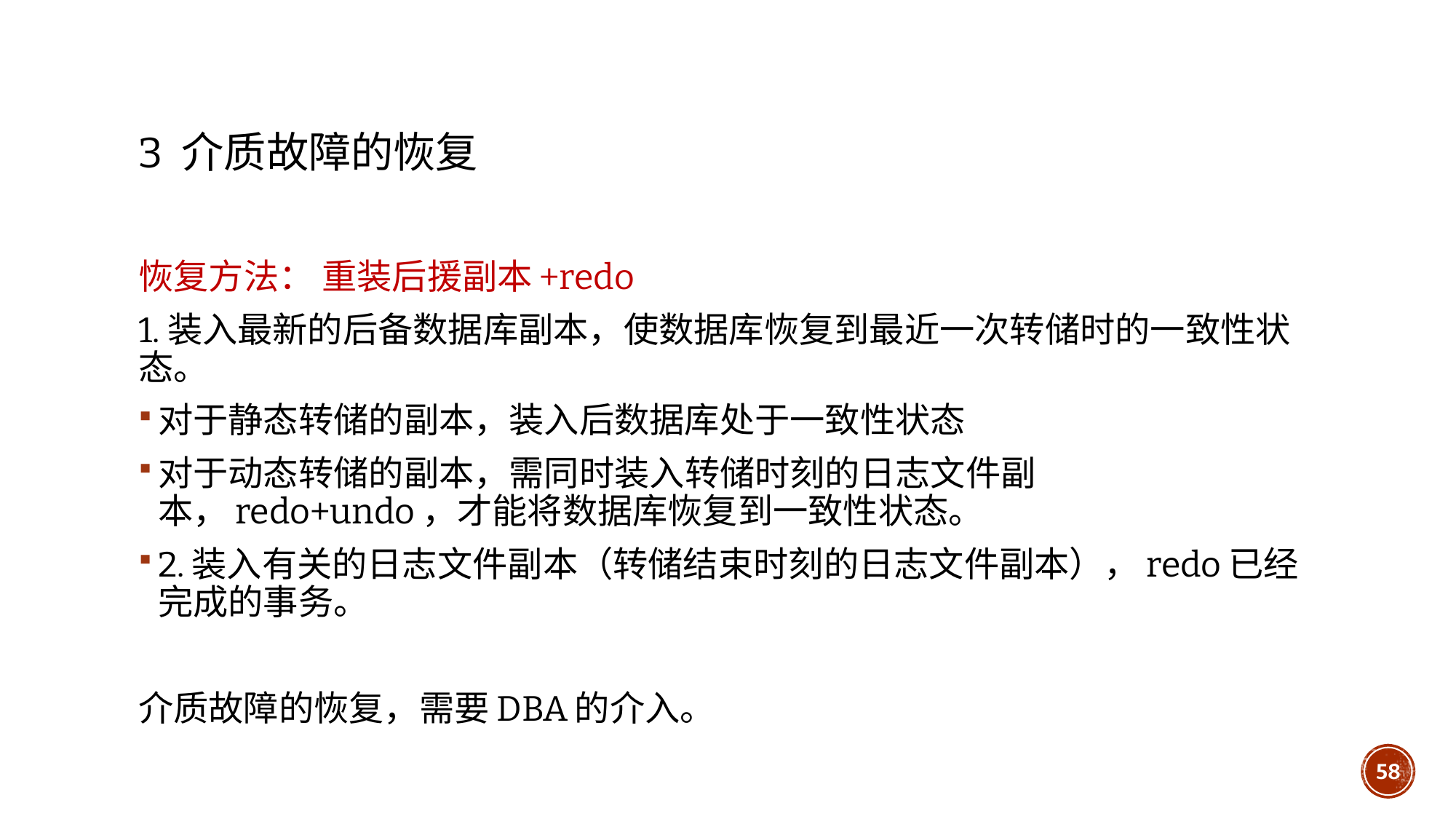

# 3 介质故障的恢复
恢复方法： 重装后援副本+redo
1.装入最新的后备数据库副本，使数据库恢复到最近一次转储时的一致性状态。
对于静态转储的副本，装入后数据库处于一致性状态
对于动态转储的副本，需同时装入转储时刻的日志文件副本，redo+undo，才能将数据库恢复到一致性状态。
2.装入有关的日志文件副本（转储结束时刻的日志文件副本），redo已经完成的事务。

介质故障的恢复，需要DBA的介入。

58